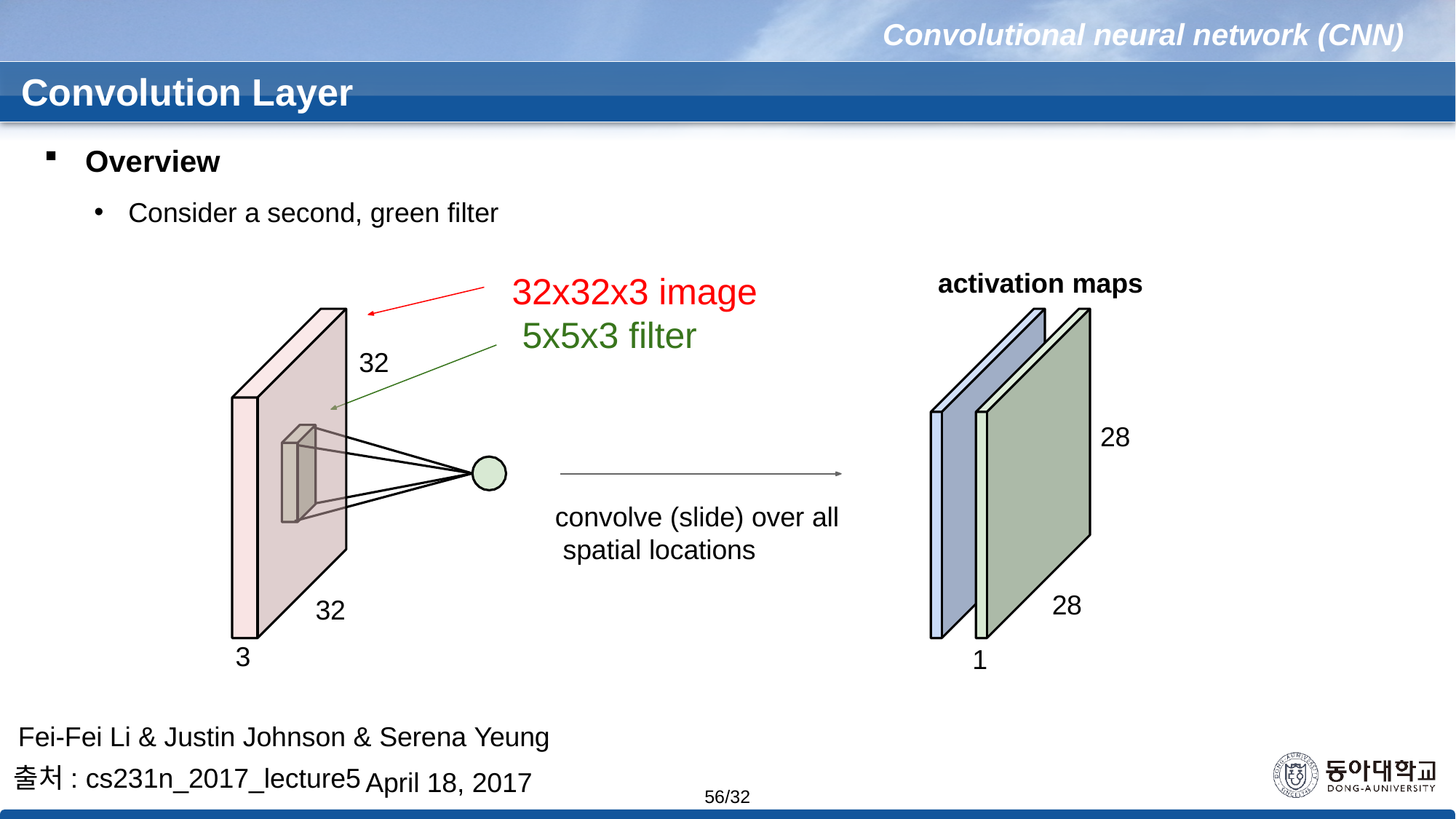

Convolutional neural network (CNN)
 Convolution Layer
Overview
Consider a second, green filter
activation maps
32x32x3 image  5x5x3 filter

32
28

convolve (slide) over all  spatial locations
28
32
3
1
Fei-Fei Li & Justin Johnson & Serena Yeung
출처: cs231n_2017_lecture5
April 18, 2017